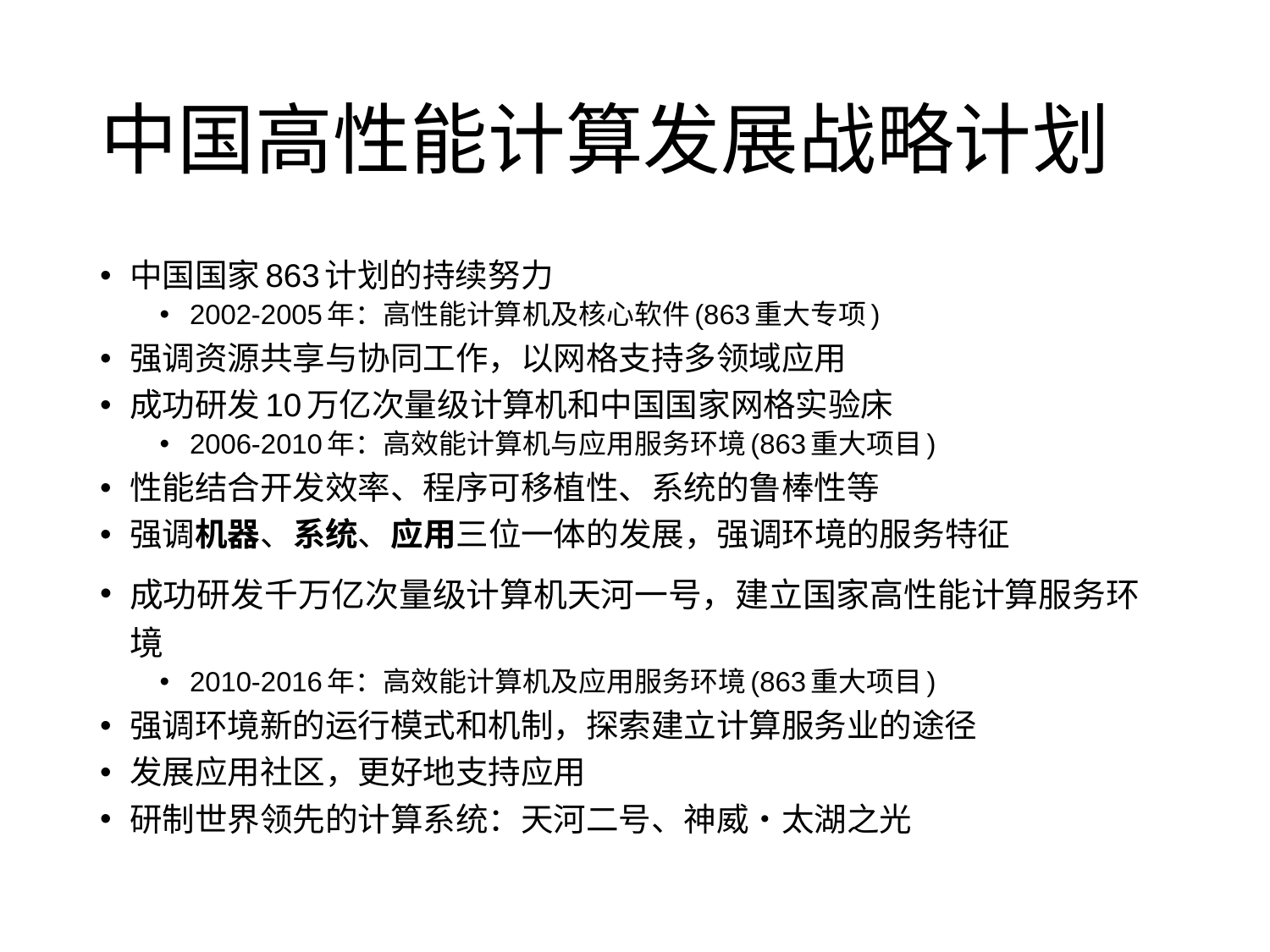

# 中国高性能计算发展战略计划
中国国家863计划的持续努力
2002-2005年：高性能计算机及核心软件(863重大专项)
强调资源共享与协同工作，以网格支持多领域应用
成功研发10万亿次量级计算机和中国国家网格实验床
2006-2010年：高效能计算机与应用服务环境(863重大项目)
性能结合开发效率、程序可移植性、系统的鲁棒性等
强调机器、系统、应用三位一体的发展，强调环境的服务特征
成功研发千万亿次量级计算机天河一号，建立国家高性能计算服务环境
2010-2016年：高效能计算机及应用服务环境(863重大项目)
强调环境新的运行模式和机制，探索建立计算服务业的途径
发展应用社区，更好地支持应用
研制世界领先的计算系统：天河二号、神威•太湖之光